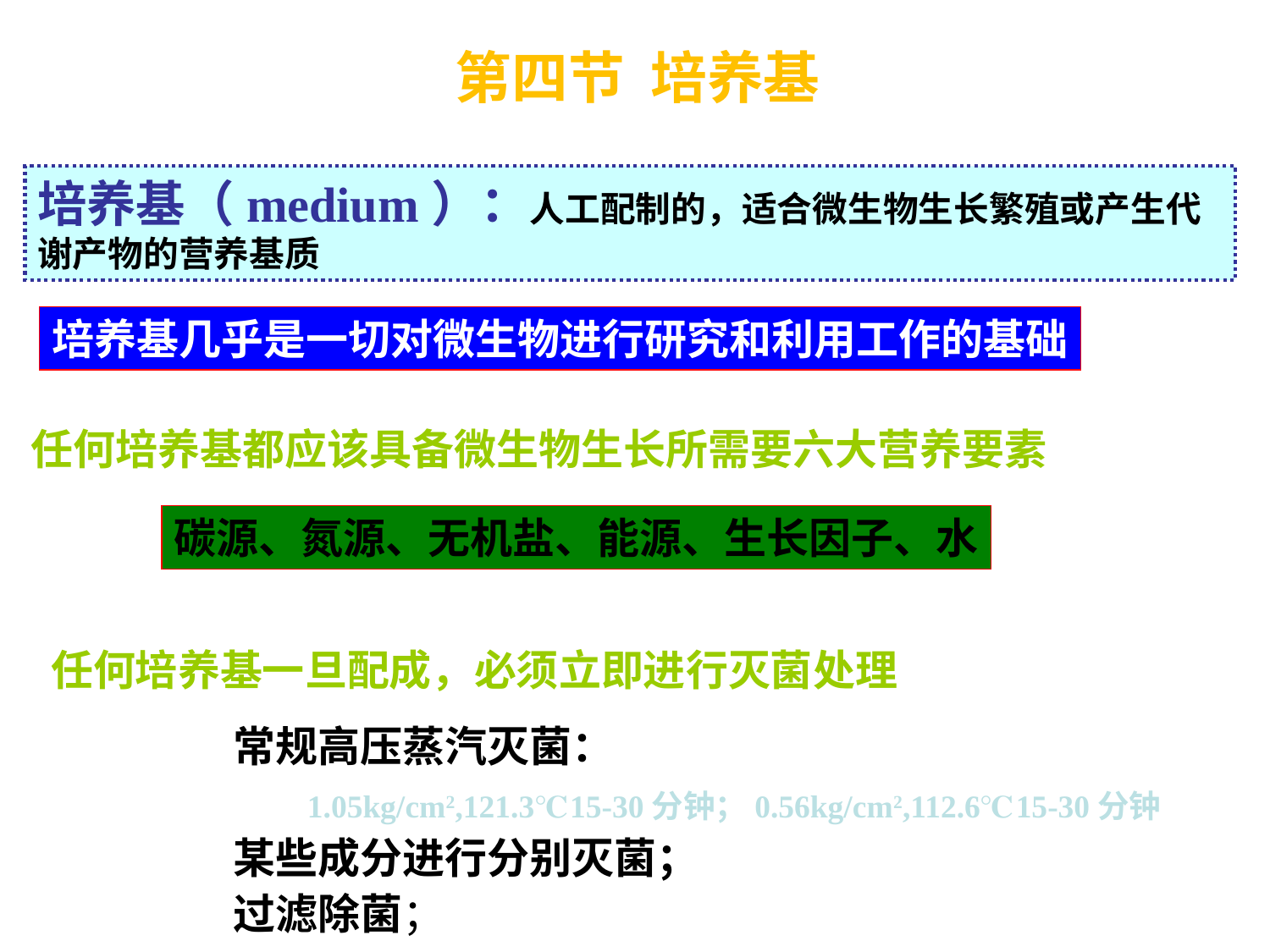

第四节  培养基
培养基（medium）：人工配制的，适合微生物生长繁殖或产生代谢产物的营养基质
培养基几乎是一切对微生物进行研究和利用工作的基础
任何培养基都应该具备微生物生长所需要六大营养要素
碳源、氮源、无机盐、能源、生长因子、水
任何培养基一旦配成，必须立即进行灭菌处理
常规高压蒸汽灭菌：
       1.05kg/cm2,121.3℃15-30分钟；0.56kg/cm2,112.6℃15-30分钟
某些成分进行分别灭菌；
过滤除菌；